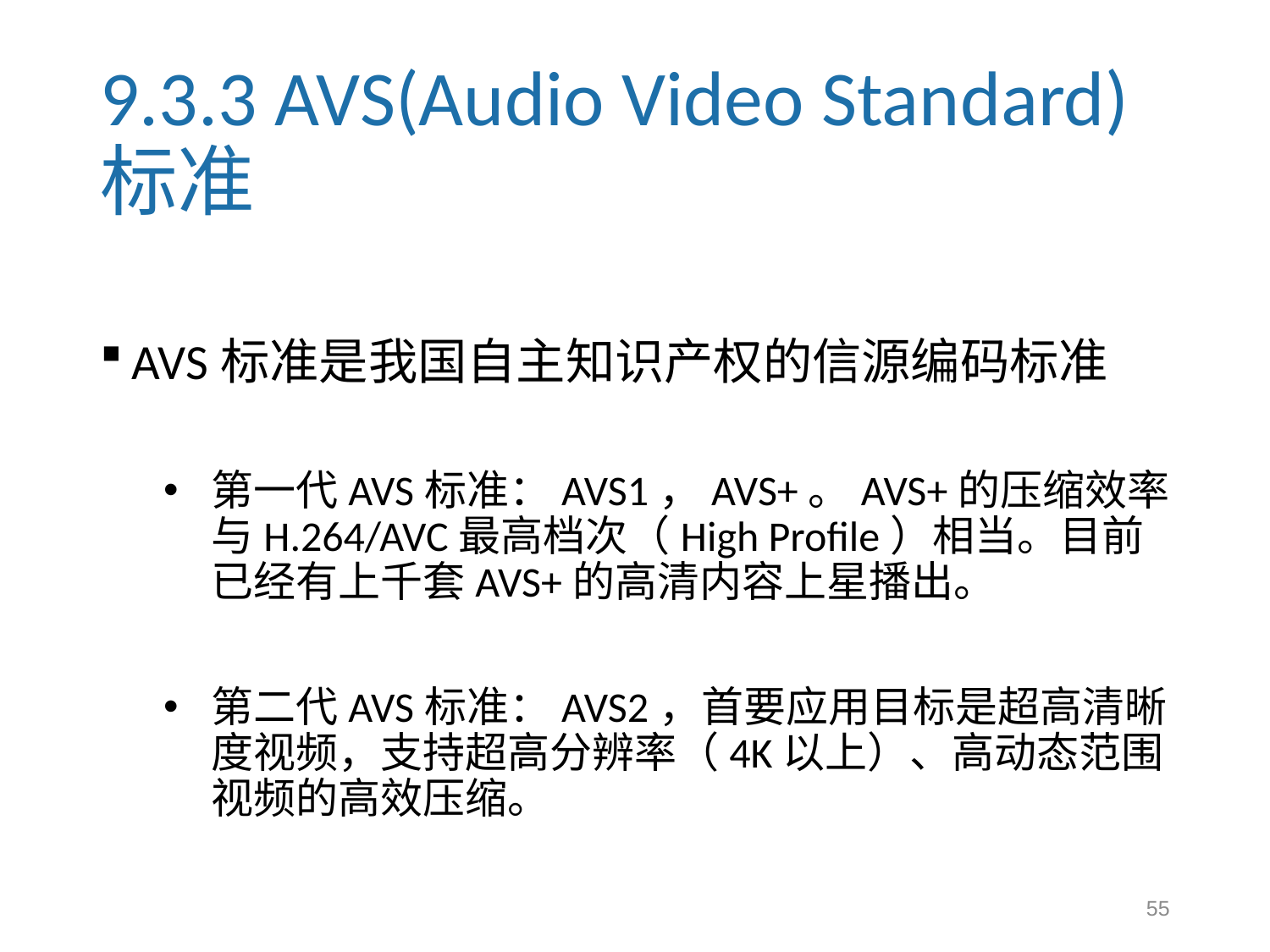

# 9.3.3 AVS(Audio Video Standard)标准

AVS标准是我国自主知识产权的信源编码标准

第一代AVS标准：AVS1，AVS+。AVS+的压缩效率与H.264/AVC最高档次（High Profile）相当。目前已经有上千套AVS+的高清内容上星播出。

第二代AVS标准：AVS2，首要应用目标是超高清晰度视频，支持超高分辨率（4K以上）、高动态范围视频的高效压缩。

55